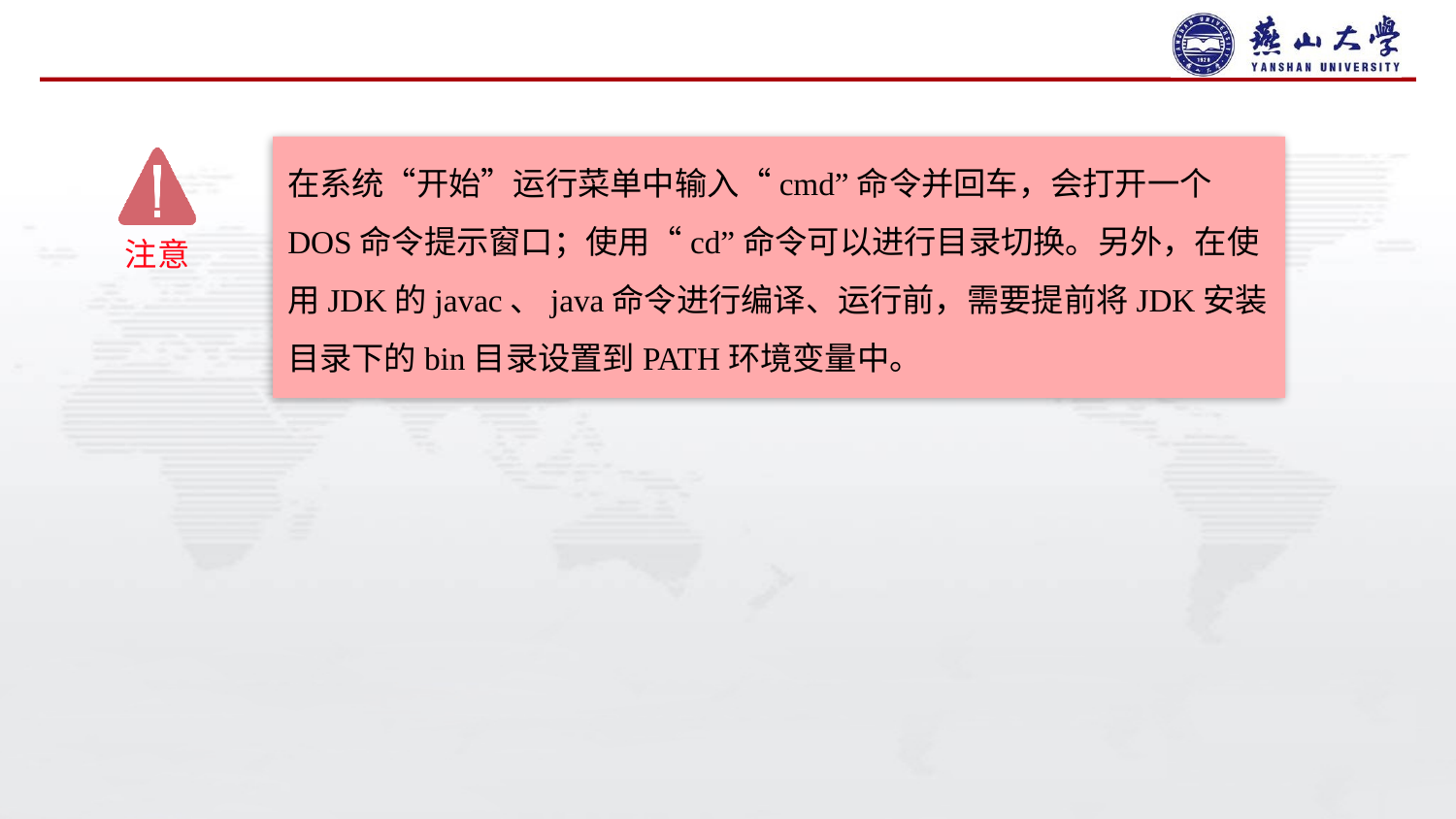

#
在系统“开始”运行菜单中输入“cmd”命令并回车，会打开一个DOS命令提示窗口；使用“cd”命令可以进行目录切换。另外，在使用JDK的javac、java命令进行编译、运行前，需要提前将JDK安装目录下的bin目录设置到PATH环境变量中。